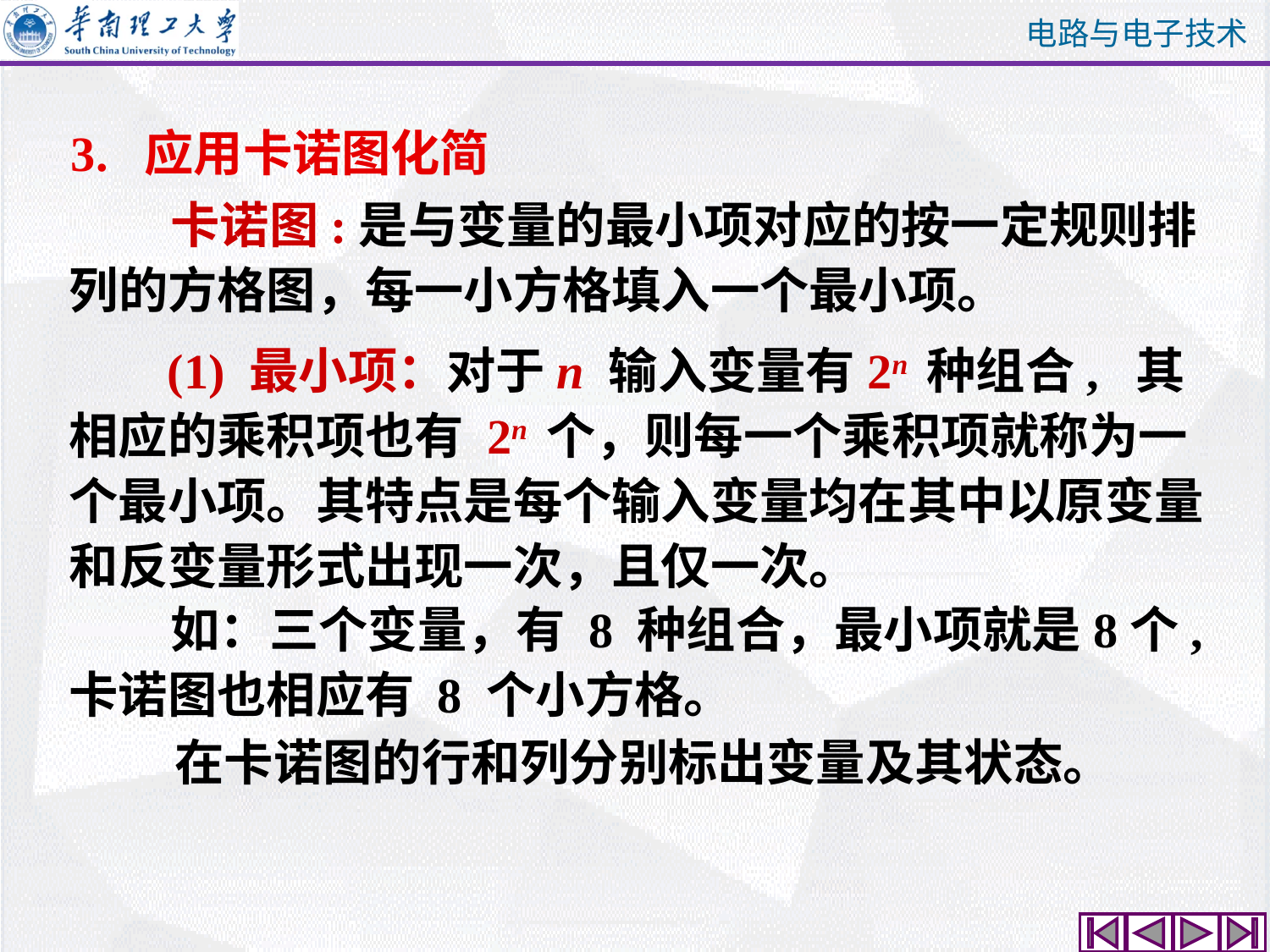

3.  应用卡诺图化简
        卡诺图:是与变量的最小项对应的按一定规则排列的方格图，每一小方格填入一个最小项。
        (1) 最小项：对于n 输入变量有2n 种组合,  其相应的乘积项也有 2n 个，则每一个乘积项就称为一个最小项。其特点是每个输入变量均在其中以原变量和反变量形式出现一次，且仅一次。
        如：三个变量，有 8 种组合，最小项就是8个, 卡诺图也相应有 8 个小方格。
        在卡诺图的行和列分别标出变量及其状态。